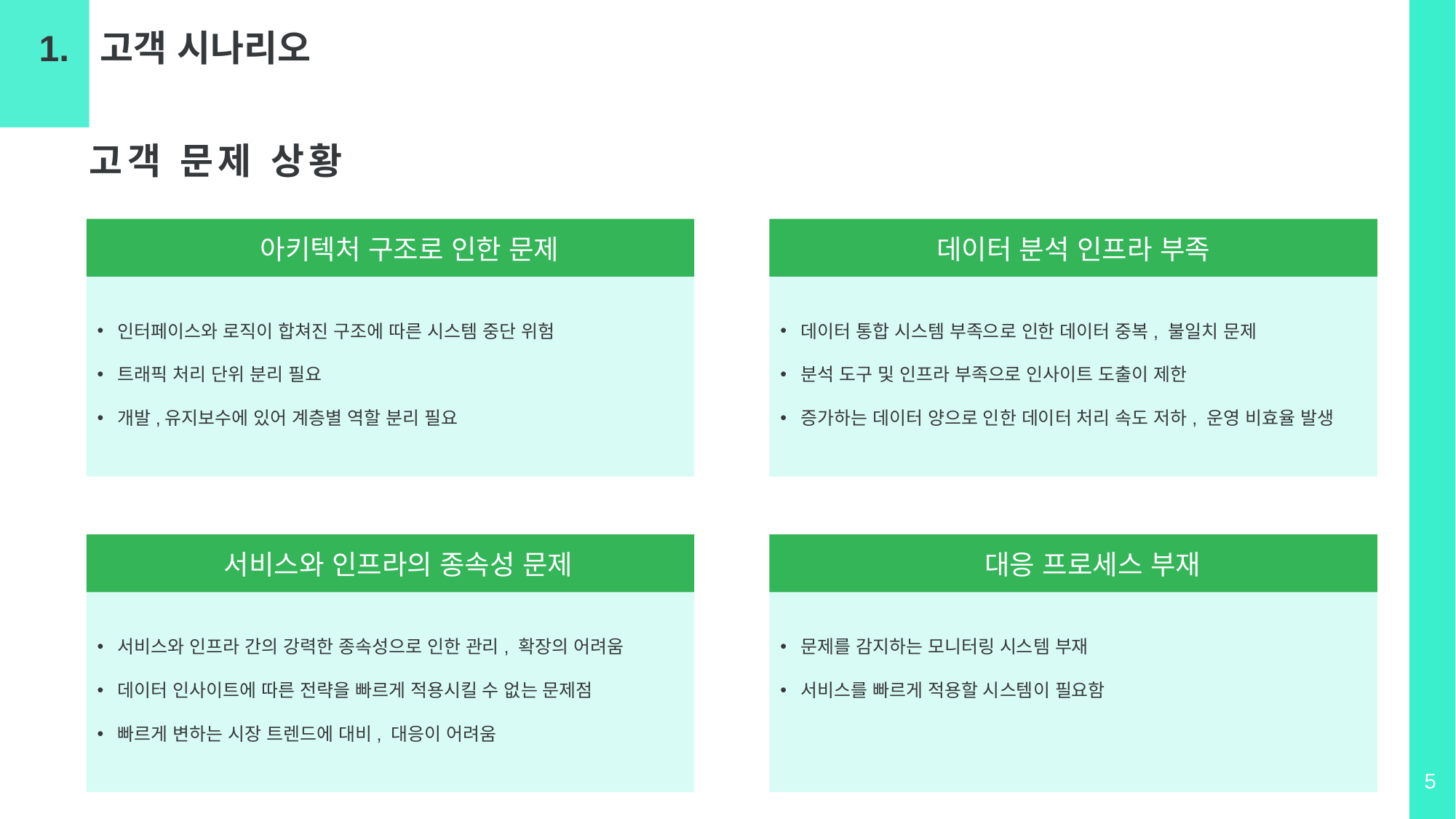

고객 시나리오
1.

고객 문제 상황

아키텍처 구조로 인한 문제
데이터 분석 인프라 부족

인터페이스와 로직이 합쳐진 구조에 따른 시스템 중단 위험
트래픽 처리 단위 분리 필요
개발,유지보수에 있어 계층별 역할 분리 필요
데이터 통합 시스템 부족으로 인한 데이터 중복, 불일치 문제
분석 도구 및 인프라 부족으로 인사이트 도출이 제한
증가하는 데이터 양으로 인한 데이터 처리 속도 저하, 운영 비효율 발생

서비스와 인프라의 종속성 문제
대응 프로세스 부재

서비스와 인프라 간의 강력한 종속성으로 인한 관리, 확장의 어려움
데이터 인사이트에 따른 전략을 빠르게 적용시킬 수 없는 문제점
빠르게 변하는 시장 트렌드에 대비, 대응이 어려움
문제를 감지하는 모니터링 시스템 부재
서비스를 빠르게 적용할 시스템이 필요함
5